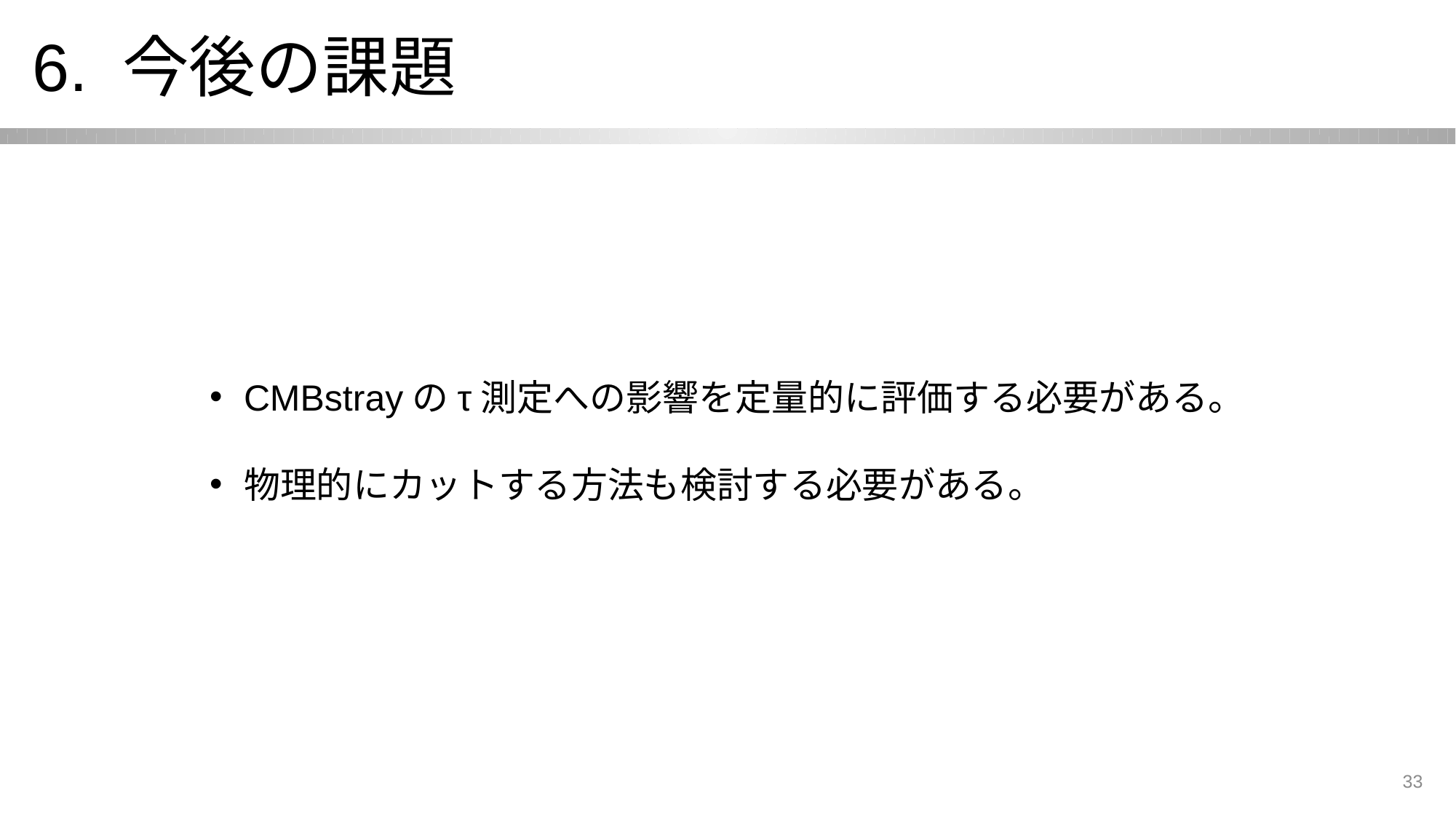

# 6. 今後の課題
CMBstrayのτ測定への影響を定量的に評価する必要がある。

物理的にカットする方法も検討する必要がある。
33